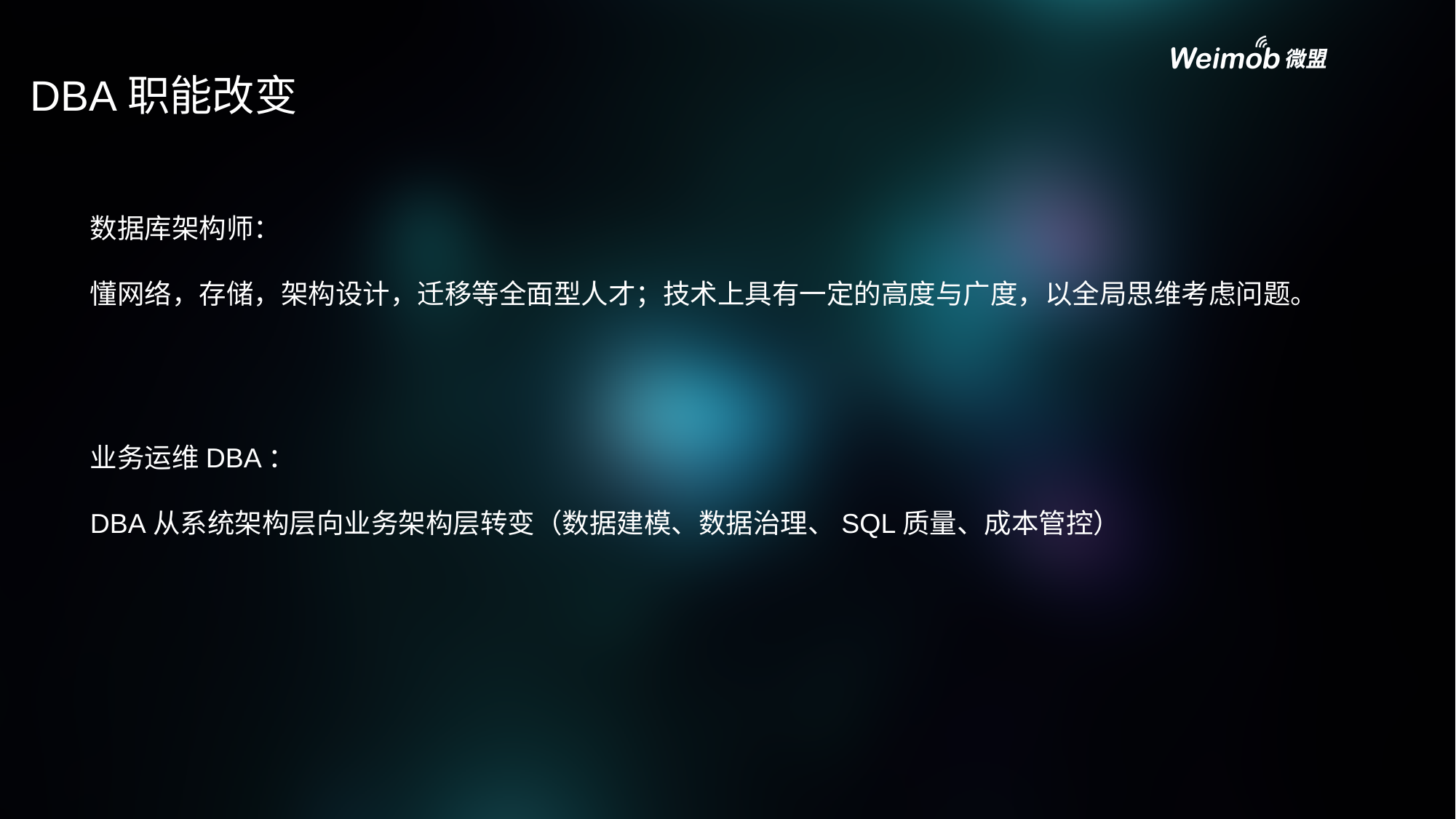

DBA职能改变
数据库架构师：

懂网络，存储，架构设计，迁移等全面型人才；技术上具有一定的高度与广度，以全局思维考虑问题。

业务运维DBA：

DBA从系统架构层向业务架构层转变（数据建模、数据治理、SQL质量、成本管控）